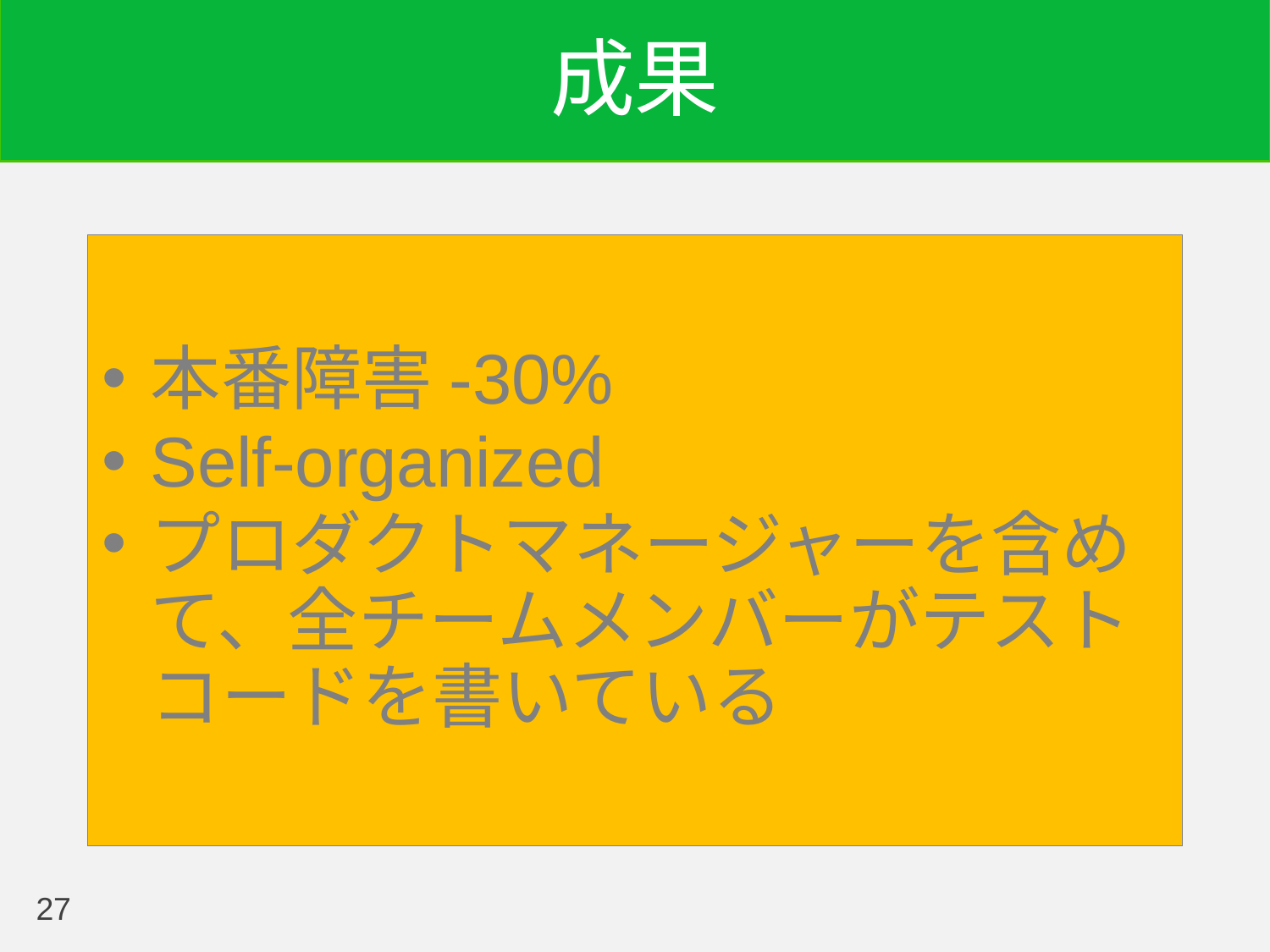

# 成果
本番障害-30%
Self-organized
プロダクトマネージャーを含めて、全チームメンバーがテストコードを書いている
27